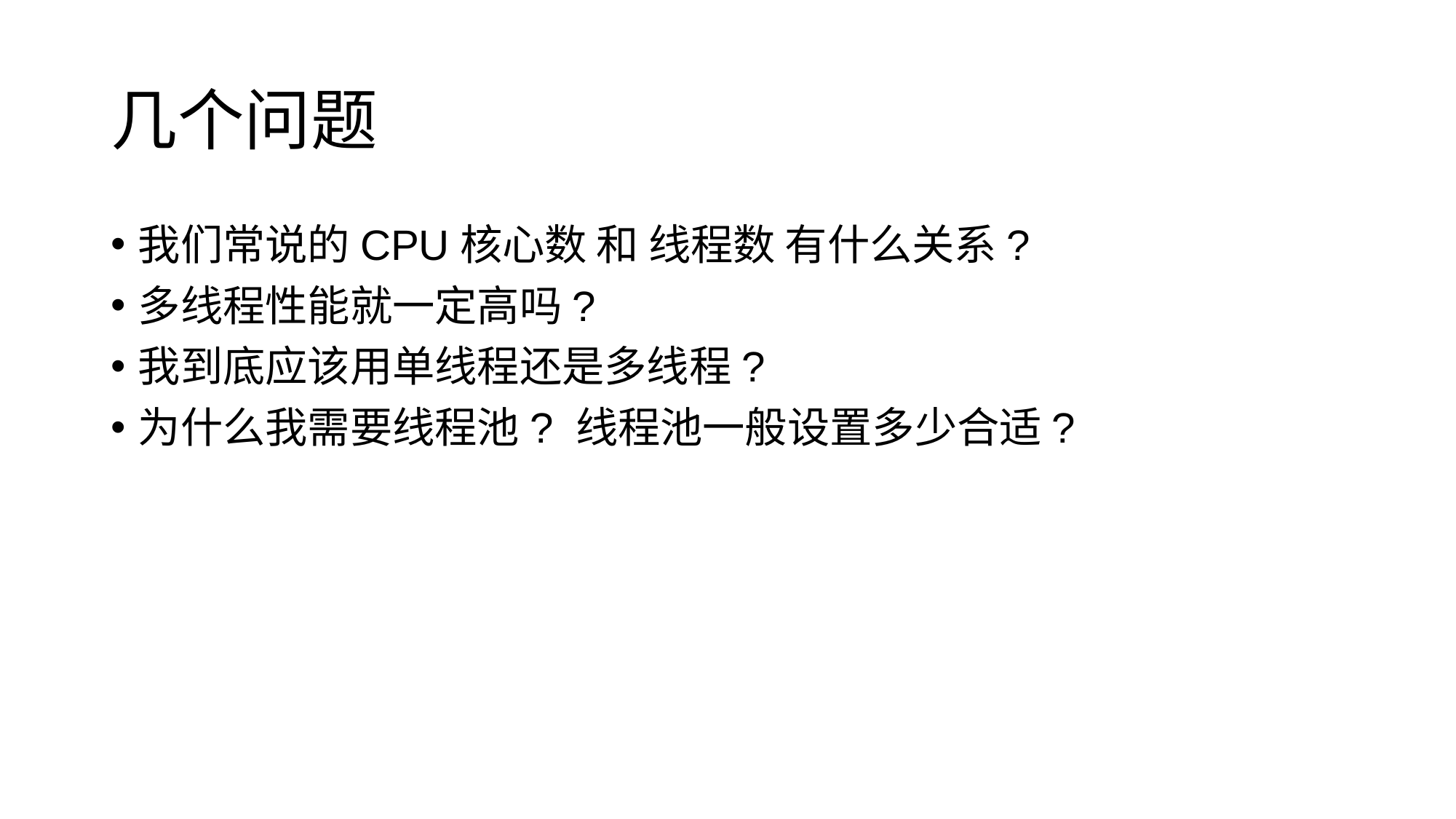

# 几个问题
我们常说的CPU核心数 和 线程数 有什么关系?
多线程性能就一定高吗?
我到底应该用单线程还是多线程?
为什么我需要线程池? 线程池一般设置多少合适?